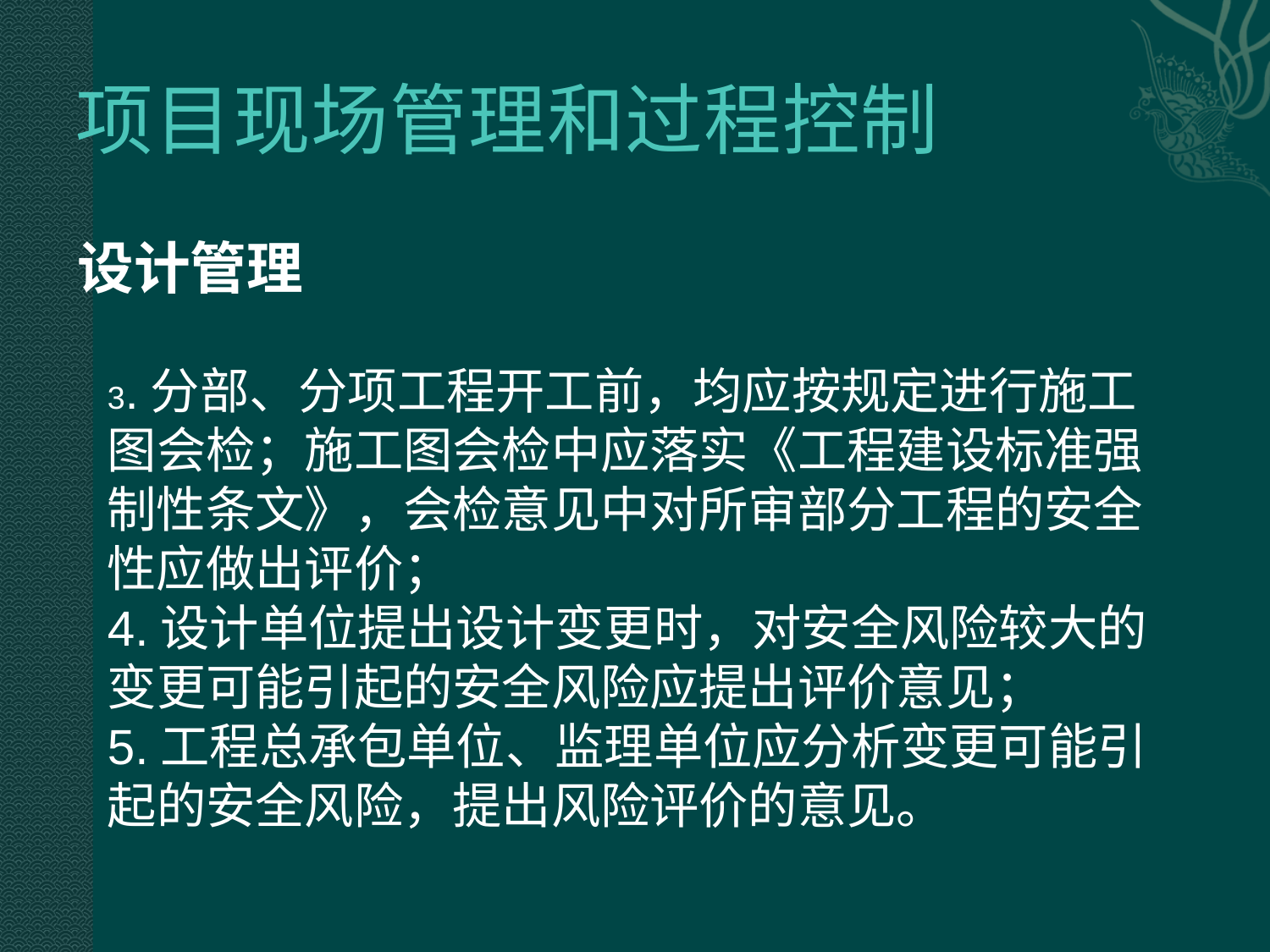

# 项目现场管理和过程控制
设计管理

3.分部、分项工程开工前，均应按规定进行施工图会检；施工图会检中应落实《工程建设标准强制性条文》，会检意见中对所审部分工程的安全性应做出评价；
4.设计单位提出设计变更时，对安全风险较大的变更可能引起的安全风险应提出评价意见；
5.工程总承包单位、监理单位应分析变更可能引起的安全风险，提出风险评价的意见。